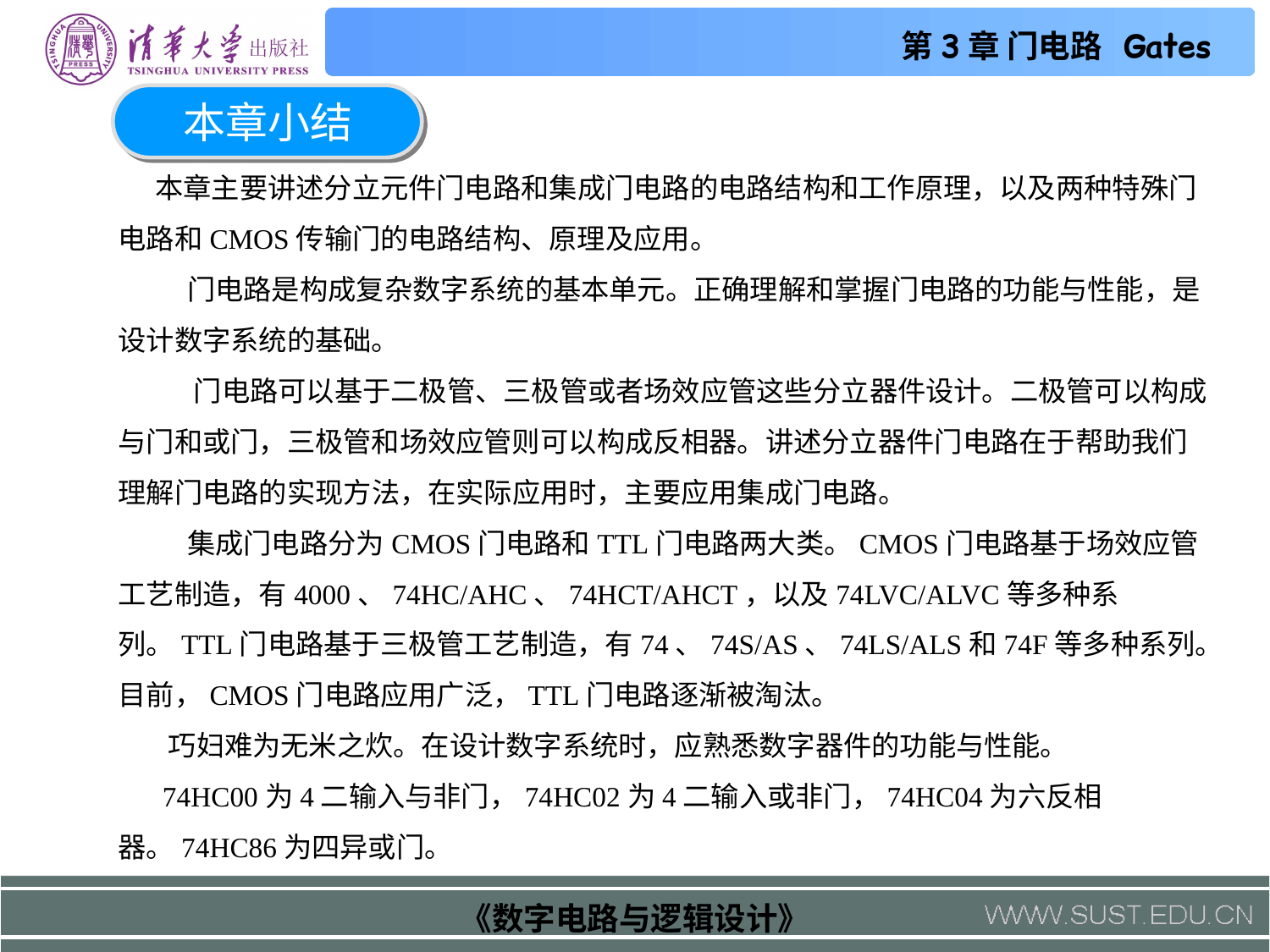

本章小结
本章主要讲述分立元件门电路和集成门电路的电路结构和工作原理，以及两种特殊门电路和CMOS传输门的电路结构、原理及应用。
    门电路是构成复杂数字系统的基本单元。正确理解和掌握门电路的功能与性能，是设计数字系统的基础。
     门电路可以基于二极管、三极管或者场效应管这些分立器件设计。二极管可以构成与门和或门，三极管和场效应管则可以构成反相器。讲述分立器件门电路在于帮助我们理解门电路的实现方法，在实际应用时，主要应用集成门电路。
    集成门电路分为CMOS门电路和TTL门电路两大类。CMOS门电路基于场效应管工艺制造，有4000、74HC/AHC、74HCT/AHCT，以及74LVC/ALVC等多种系列。TTL门电路基于三极管工艺制造，有74、74S/AS、74LS/ALS和74F等多种系列。目前，CMOS门电路应用广泛，TTL门电路逐渐被淘汰。
 巧妇难为无米之炊。在设计数字系统时，应熟悉数字器件的功能与性能。
 74HC00为4二输入与非门，74HC02为4二输入或非门，74HC04为六反相器。74HC86为四异或门。